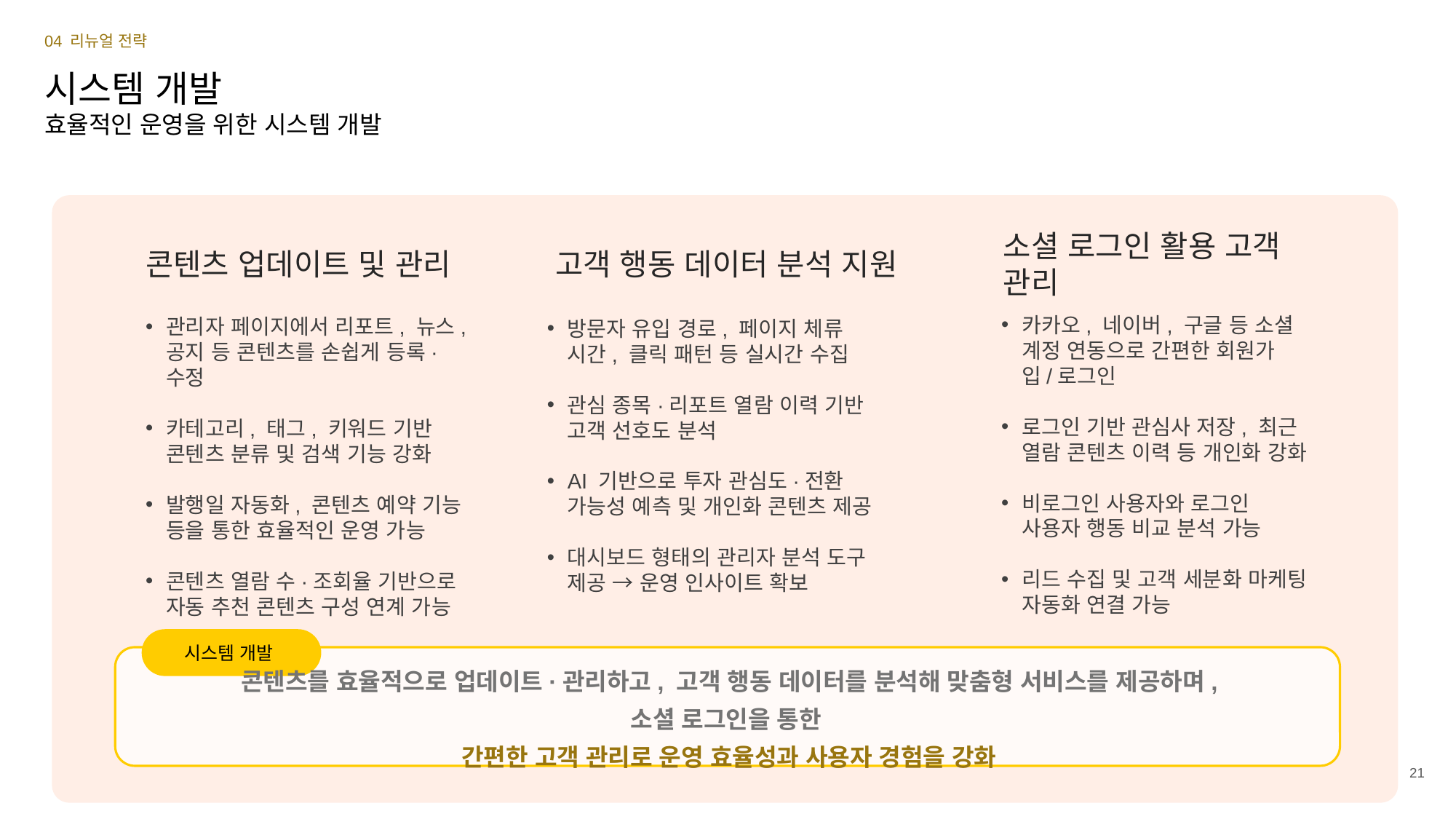

04 리뉴얼 전략
시스템 개발
효율적인 운영을 위한 시스템 개발

콘텐츠 업데이트 및 관리
고객 행동 데이터 분석 지원
소셜 로그인 활용 고객 관리
카카오, 네이버, 구글 등 소셜 계정 연동으로 간편한 회원가입/로그인

로그인 기반 관심사 저장, 최근 열람 콘텐츠 이력 등 개인화 강화

비로그인 사용자와 로그인 사용자 행동 비교 분석 가능

리드 수집 및 고객 세분화 마케팅 자동화 연결 가능
관리자 페이지에서 리포트, 뉴스, 공지 등 콘텐츠를 손쉽게 등록·수정

카테고리, 태그, 키워드 기반 콘텐츠 분류 및 검색 기능 강화

발행일 자동화, 콘텐츠 예약 기능 등을 통한 효율적인 운영 가능

콘텐츠 열람 수·조회율 기반으로 자동 추천 콘텐츠 구성 연계 가능
방문자 유입 경로, 페이지 체류 시간, 클릭 패턴 등 실시간 수집

관심 종목·리포트 열람 이력 기반 고객 선호도 분석

AI 기반으로 투자 관심도·전환 가능성 예측 및 개인화 콘텐츠 제공

대시보드 형태의 관리자 분석 도구 제공 → 운영 인사이트 확보
시스템 개발

콘텐츠를 효율적으로 업데이트·관리하고, 고객 행동 데이터를 분석해 맞춤형 서비스를 제공하며, 소셜 로그인을 통한
간편한 고객 관리로 운영 효율성과 사용자 경험을 강화
21